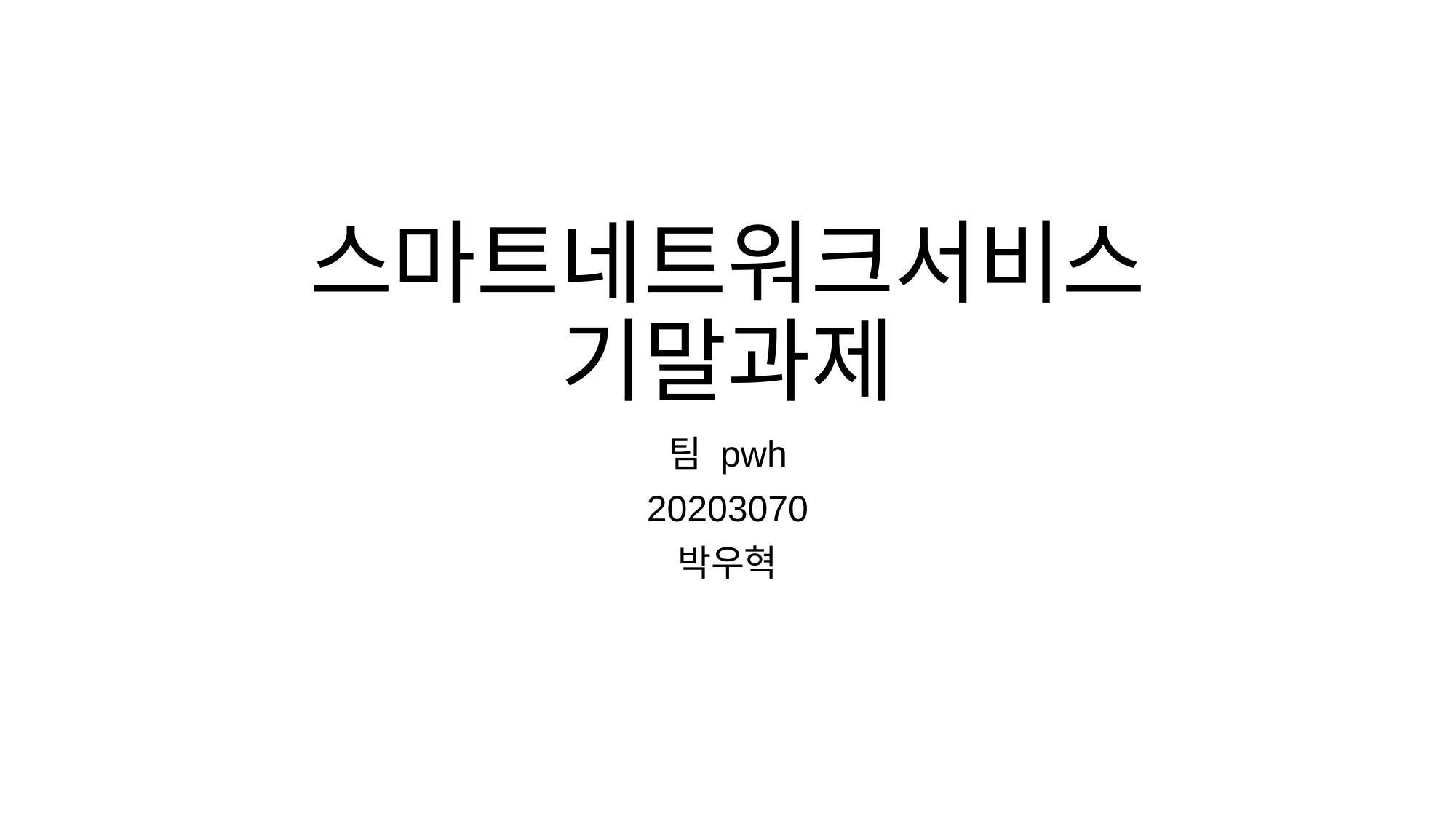

# 스마트네트워크서비스 기말과제
팀 pwh
20203070
박우혁